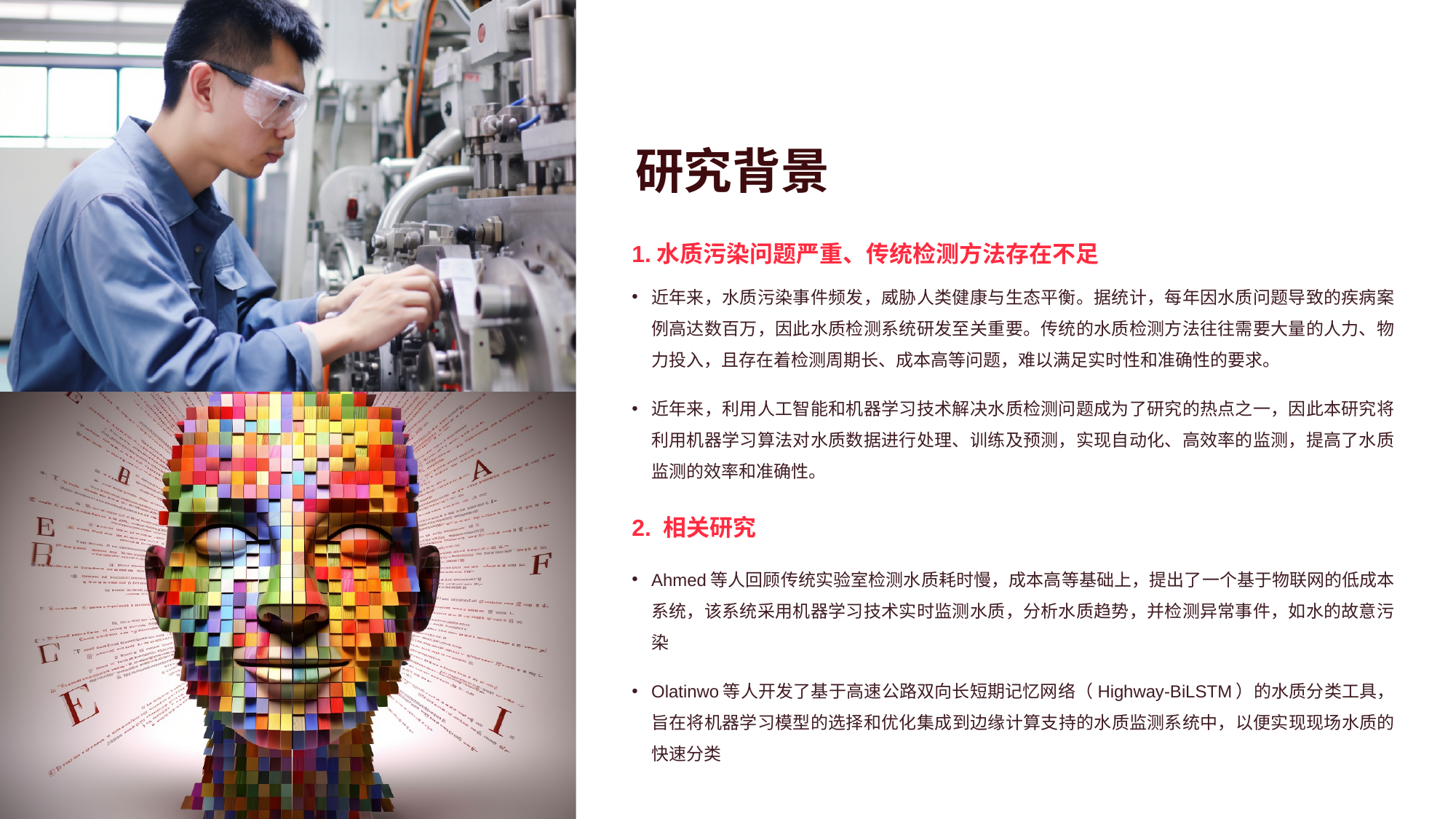

研究背景
1.水质污染问题严重、传统检测方法存在不足
近年来，水质污染事件频发，威胁人类健康与生态平衡。据统计，每年因水质问题导致的疾病案例高达数百万，因此水质检测系统研发至关重要。传统的水质检测方法往往需要大量的人力、物力投入，且存在着检测周期长、成本高等问题，难以满足实时性和准确性的要求。
近年来，利用人工智能和机器学习技术解决水质检测问题成为了研究的热点之一，因此本研究将利用机器学习算法对水质数据进行处理、训练及预测，实现自动化、高效率的监测，提高了水质监测的效率和准确性。
2. 相关研究
Ahmed等人回顾传统实验室检测水质耗时慢，成本高等基础上，提出了一个基于物联网的低成本系统，该系统采用机器学习技术实时监测水质，分析水质趋势，并检测异常事件，如水的故意污染
Olatinwo等人开发了基于高速公路双向长短期记忆网络（Highway-BiLSTM）的水质分类工具，旨在将机器学习模型的选择和优化集成到边缘计算支持的水质监测系统中，以便实现现场水质的快速分类